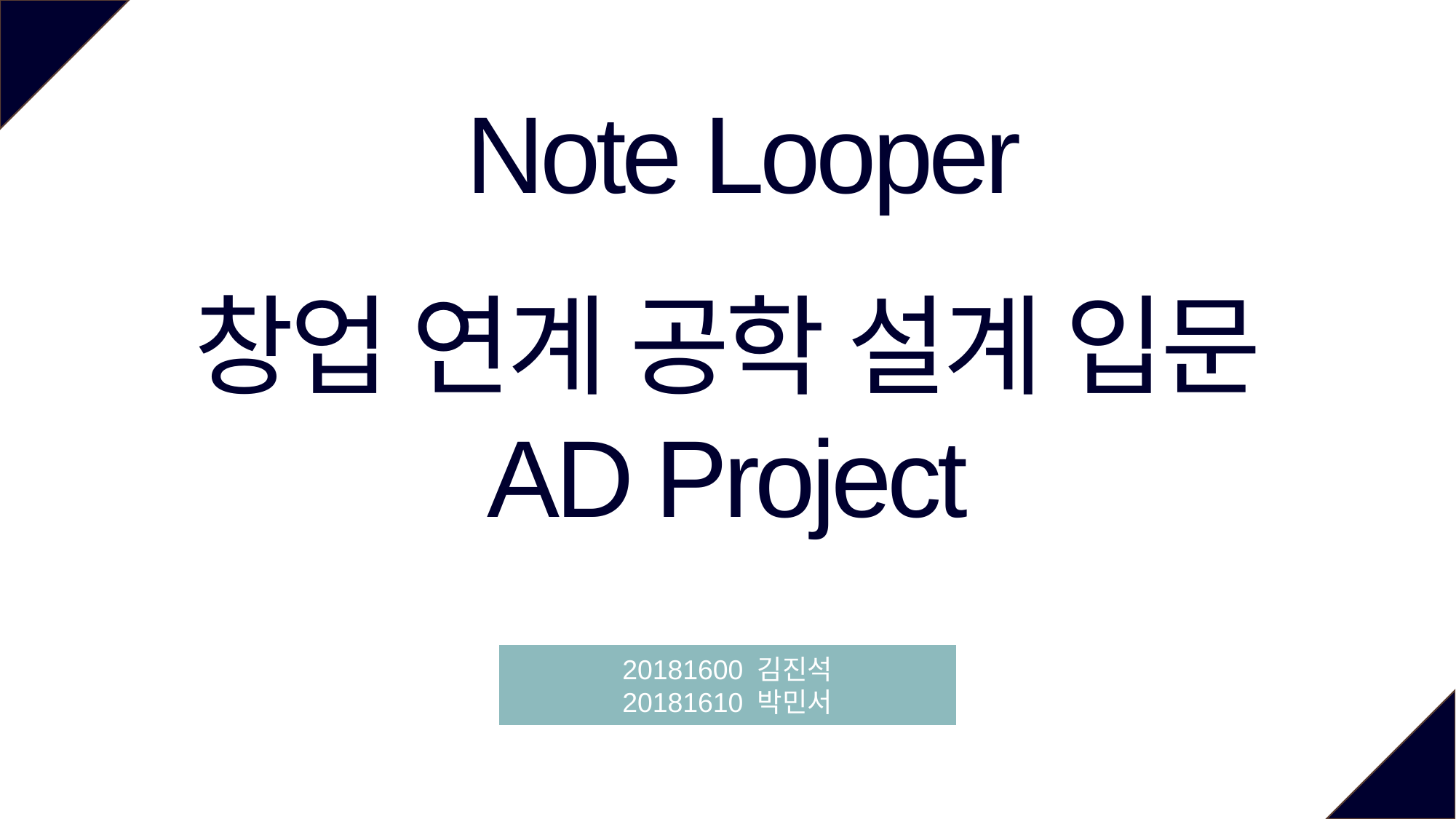

Note Looper
창업 연계 공학 설계 입문
AD Project
20181600 김진석
20181610 박민서